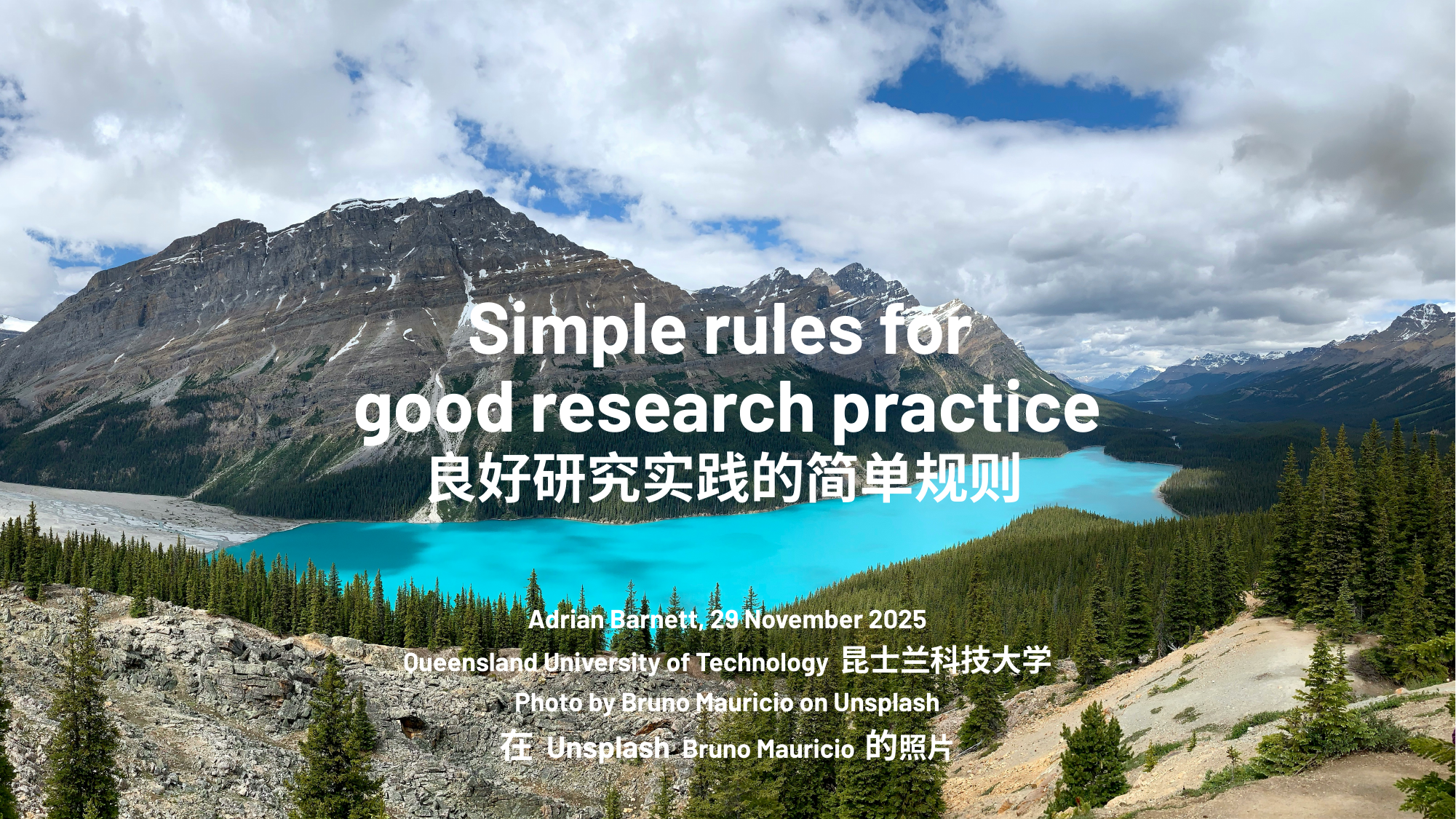

# Simple rules for good research practice
良好研究实践的简单规则
Adrian Barnett, 29 November 2025
Queensland University of Technology 昆士兰科技大学
Photo by Bruno Mauricio on Unsplash
在 Unsplash  Bruno Mauricio 的照片